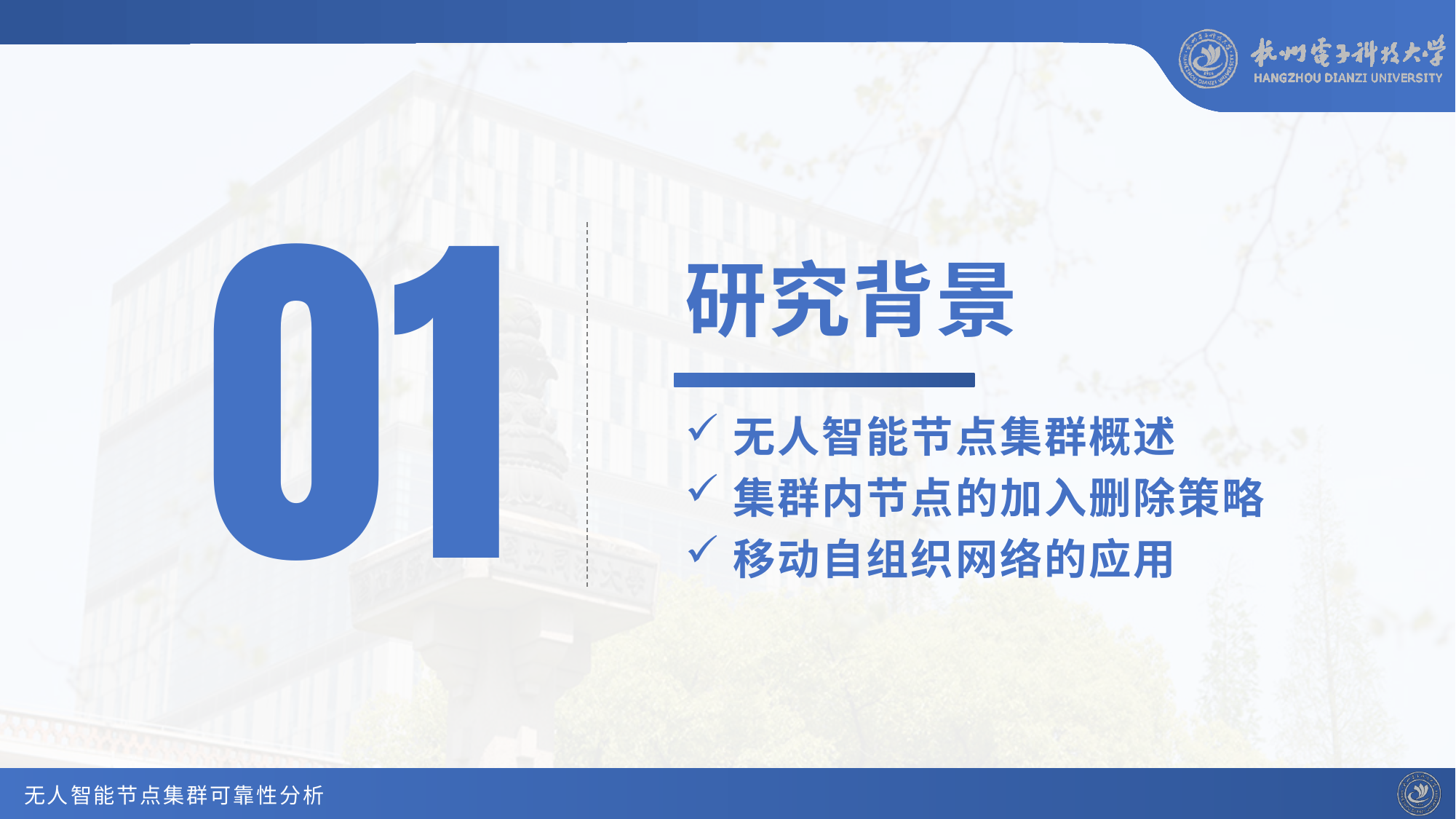

01
研究背景
无人智能节点集群概述
集群内节点的加入删除策略
移动自组织网络的应用